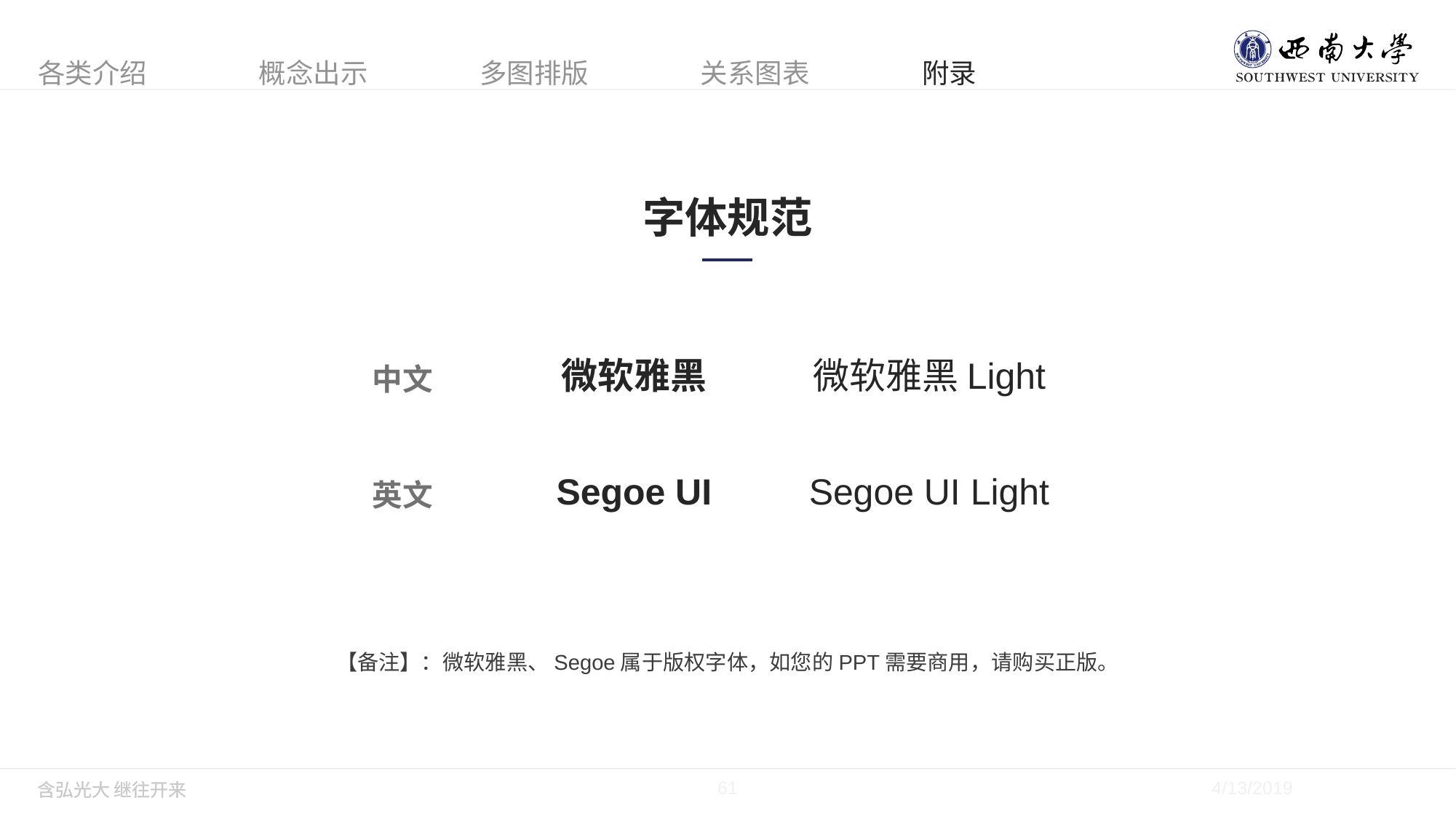

字体规范
微软雅黑
微软雅黑Light
中文
Segoe UI
Segoe UI Light
英文
【备注】：微软雅黑、Segoe属于版权字体，如您的PPT需要商用，请购买正版。
61
4/13/2019